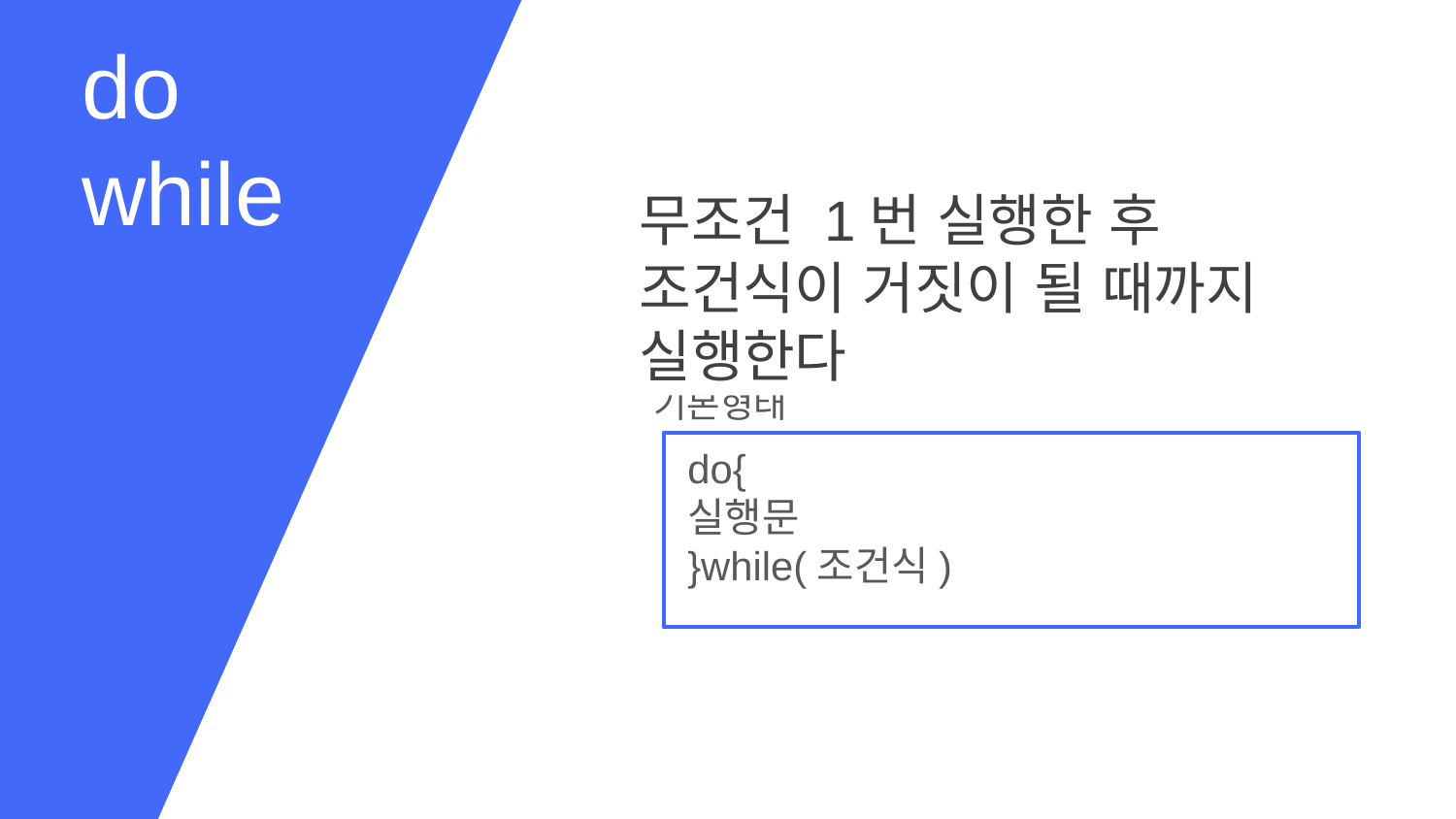

do
while
무조건 1번 실행한 후
조건식이 거짓이 될 때까지 실행한다
기본형태

do{
실행문
}while(조건식)